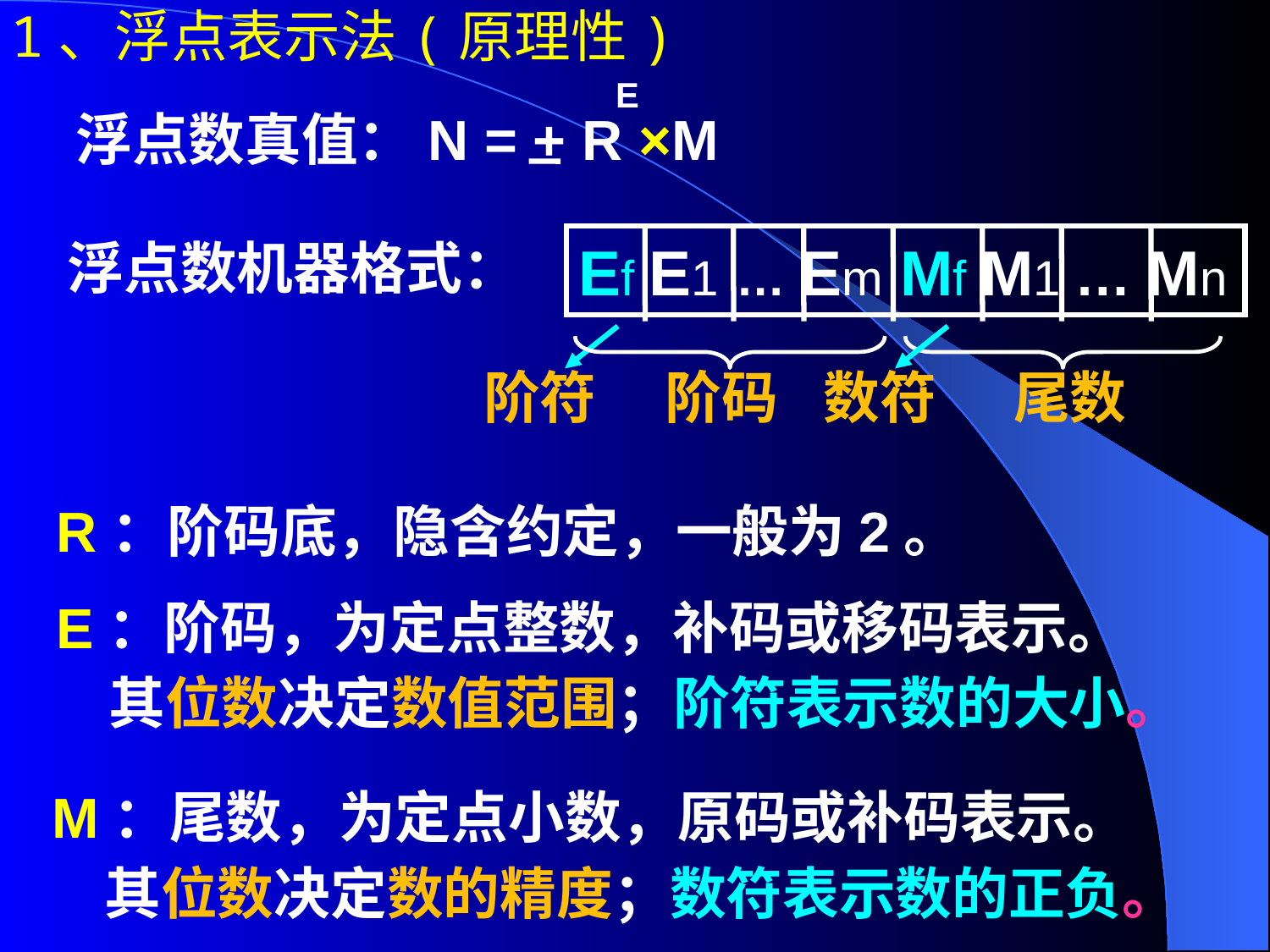

1、浮点表示法(原理性)
E
浮点数真值：N = + R ×M

浮点数机器格式：
Ef E1 … Em Mf M1 … Mn

阶码
阶符
数符
尾数
R：阶码底，隐含约定，一般为2。
E：阶码，为定点整数，补码或移码表示。
   其位数决定数值范围；阶符表示数的大小。
M：尾数，为定点小数，原码或补码表示。
   其位数决定数的精度；数符表示数的正负。